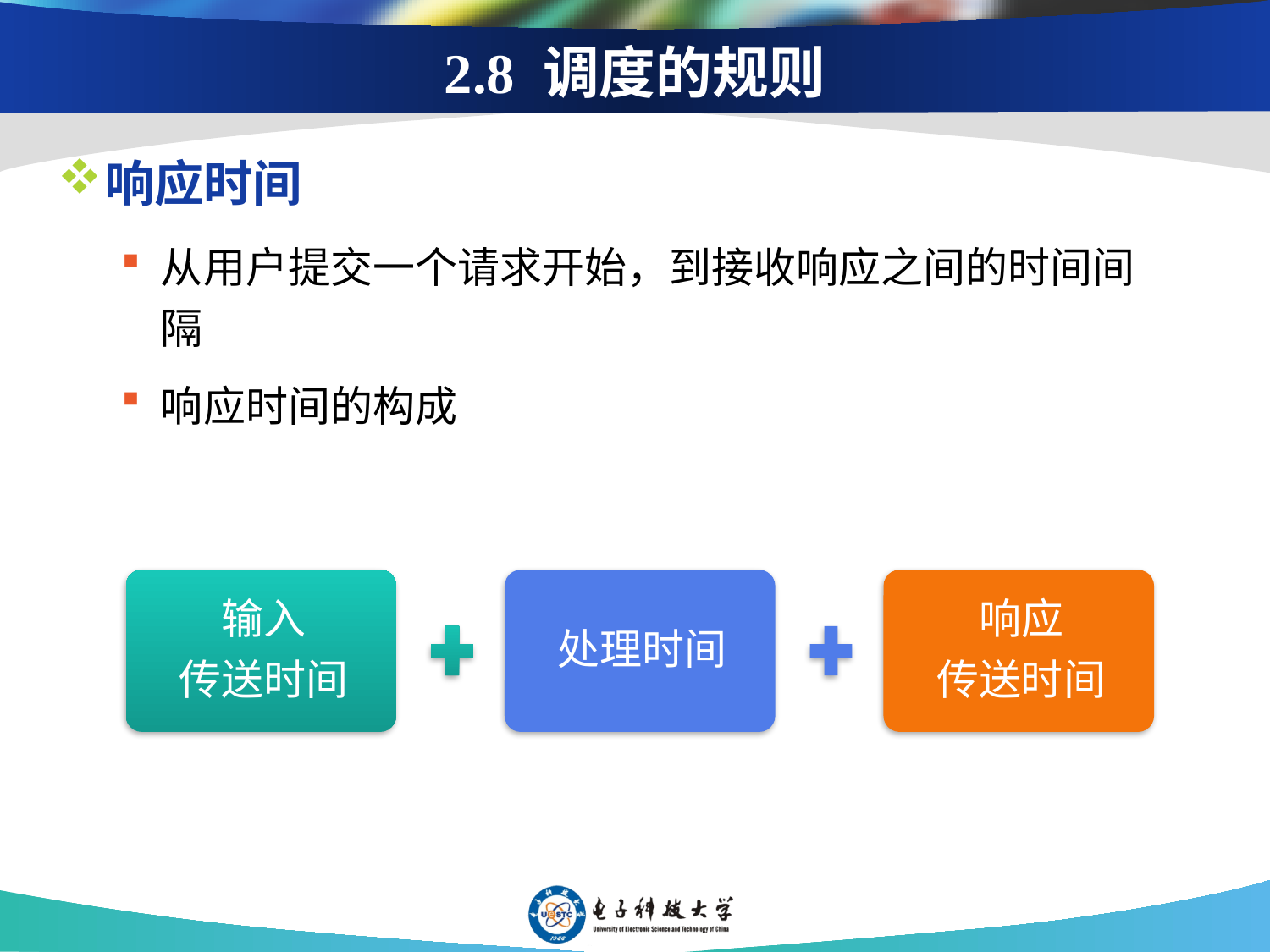

# 2.8 调度的规则
响应时间
从用户提交一个请求开始，到接收响应之间的时间间隔
响应时间的构成

输入
传送时间

处理时间

响应
传送时间